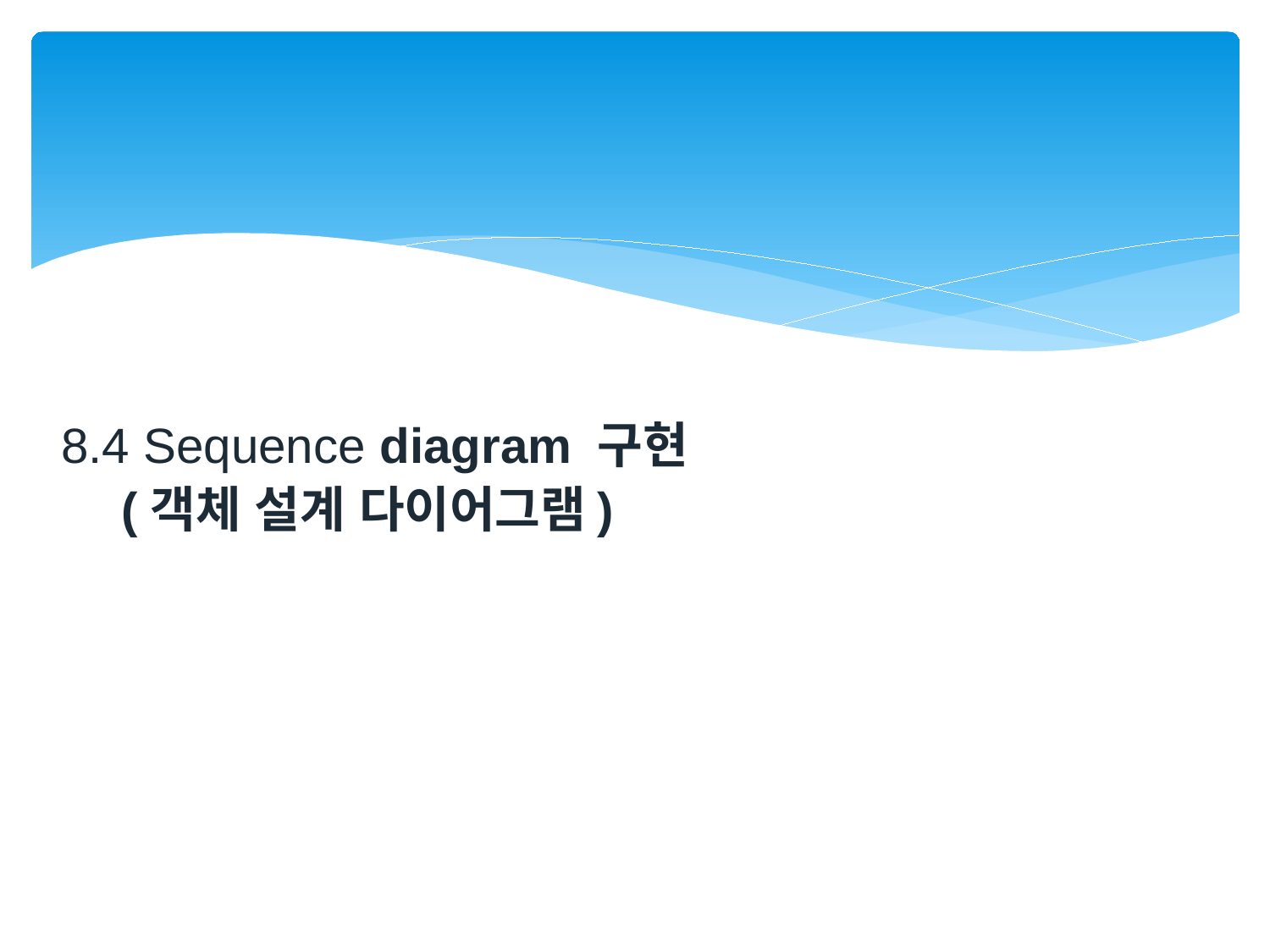

# 8.4 Sequence diagram 구현 (객체 설계 다이어그램)